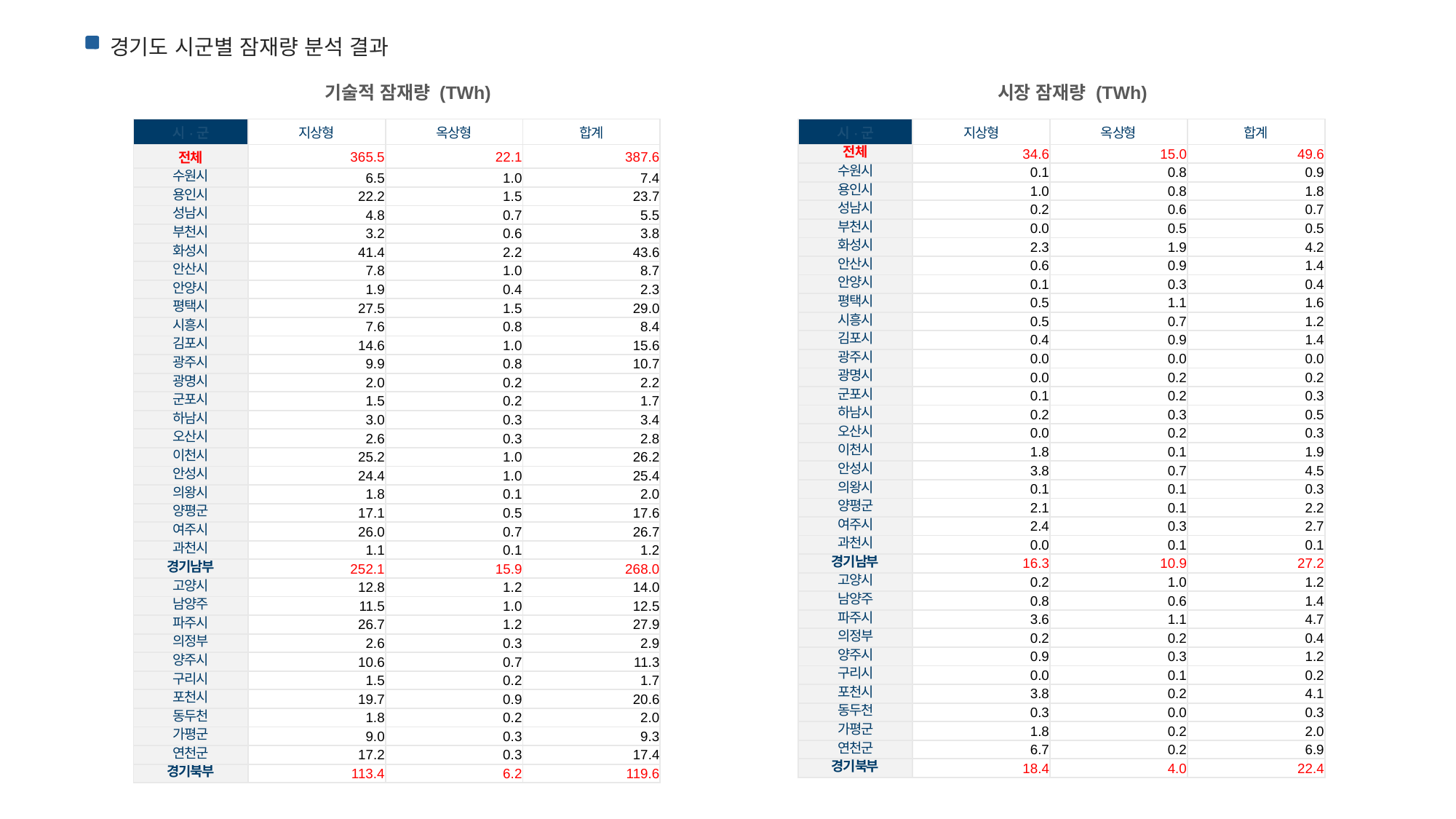

경기도 시군별 잠재량 분석 결과

기술적 잠재량 (TWh)
시장 잠재량 (TWh)
| 시·군 | 지상형 | 옥상형 | 합계 |
| --- | --- | --- | --- |
| 전체 | 365.5 | 22.1 | 387.6 |
| 수원시 | 6.5 | 1.0 | 7.4 |
| 용인시 | 22.2 | 1.5 | 23.7 |
| 성남시 | 4.8 | 0.7 | 5.5 |
| 부천시 | 3.2 | 0.6 | 3.8 |
| 화성시 | 41.4 | 2.2 | 43.6 |
| 안산시 | 7.8 | 1.0 | 8.7 |
| 안양시 | 1.9 | 0.4 | 2.3 |
| 평택시 | 27.5 | 1.5 | 29.0 |
| 시흥시 | 7.6 | 0.8 | 8.4 |
| 김포시 | 14.6 | 1.0 | 15.6 |
| 광주시 | 9.9 | 0.8 | 10.7 |
| 광명시 | 2.0 | 0.2 | 2.2 |
| 군포시 | 1.5 | 0.2 | 1.7 |
| 하남시 | 3.0 | 0.3 | 3.4 |
| 오산시 | 2.6 | 0.3 | 2.8 |
| 이천시 | 25.2 | 1.0 | 26.2 |
| 안성시 | 24.4 | 1.0 | 25.4 |
| 의왕시 | 1.8 | 0.1 | 2.0 |
| 양평군 | 17.1 | 0.5 | 17.6 |
| 여주시 | 26.0 | 0.7 | 26.7 |
| 과천시 | 1.1 | 0.1 | 1.2 |
| 경기남부 | 252.1 | 15.9 | 268.0 |
| 고양시 | 12.8 | 1.2 | 14.0 |
| 남양주 | 11.5 | 1.0 | 12.5 |
| 파주시 | 26.7 | 1.2 | 27.9 |
| 의정부 | 2.6 | 0.3 | 2.9 |
| 양주시 | 10.6 | 0.7 | 11.3 |
| 구리시 | 1.5 | 0.2 | 1.7 |
| 포천시 | 19.7 | 0.9 | 20.6 |
| 동두천 | 1.8 | 0.2 | 2.0 |
| 가평군 | 9.0 | 0.3 | 9.3 |
| 연천군 | 17.2 | 0.3 | 17.4 |
| 경기북부 | 113.4 | 6.2 | 119.6 |
| 시·군 | 지상형 | 옥상형 | 합계 |
| --- | --- | --- | --- |
| 전체 | 34.6 | 15.0 | 49.6 |
| 수원시 | 0.1 | 0.8 | 0.9 |
| 용인시 | 1.0 | 0.8 | 1.8 |
| 성남시 | 0.2 | 0.6 | 0.7 |
| 부천시 | 0.0 | 0.5 | 0.5 |
| 화성시 | 2.3 | 1.9 | 4.2 |
| 안산시 | 0.6 | 0.9 | 1.4 |
| 안양시 | 0.1 | 0.3 | 0.4 |
| 평택시 | 0.5 | 1.1 | 1.6 |
| 시흥시 | 0.5 | 0.7 | 1.2 |
| 김포시 | 0.4 | 0.9 | 1.4 |
| 광주시 | 0.0 | 0.0 | 0.0 |
| 광명시 | 0.0 | 0.2 | 0.2 |
| 군포시 | 0.1 | 0.2 | 0.3 |
| 하남시 | 0.2 | 0.3 | 0.5 |
| 오산시 | 0.0 | 0.2 | 0.3 |
| 이천시 | 1.8 | 0.1 | 1.9 |
| 안성시 | 3.8 | 0.7 | 4.5 |
| 의왕시 | 0.1 | 0.1 | 0.3 |
| 양평군 | 2.1 | 0.1 | 2.2 |
| 여주시 | 2.4 | 0.3 | 2.7 |
| 과천시 | 0.0 | 0.1 | 0.1 |
| 경기남부 | 16.3 | 10.9 | 27.2 |
| 고양시 | 0.2 | 1.0 | 1.2 |
| 남양주 | 0.8 | 0.6 | 1.4 |
| 파주시 | 3.6 | 1.1 | 4.7 |
| 의정부 | 0.2 | 0.2 | 0.4 |
| 양주시 | 0.9 | 0.3 | 1.2 |
| 구리시 | 0.0 | 0.1 | 0.2 |
| 포천시 | 3.8 | 0.2 | 4.1 |
| 동두천 | 0.3 | 0.0 | 0.3 |
| 가평군 | 1.8 | 0.2 | 2.0 |
| 연천군 | 6.7 | 0.2 | 6.9 |
| 경기북부 | 18.4 | 4.0 | 22.4 |